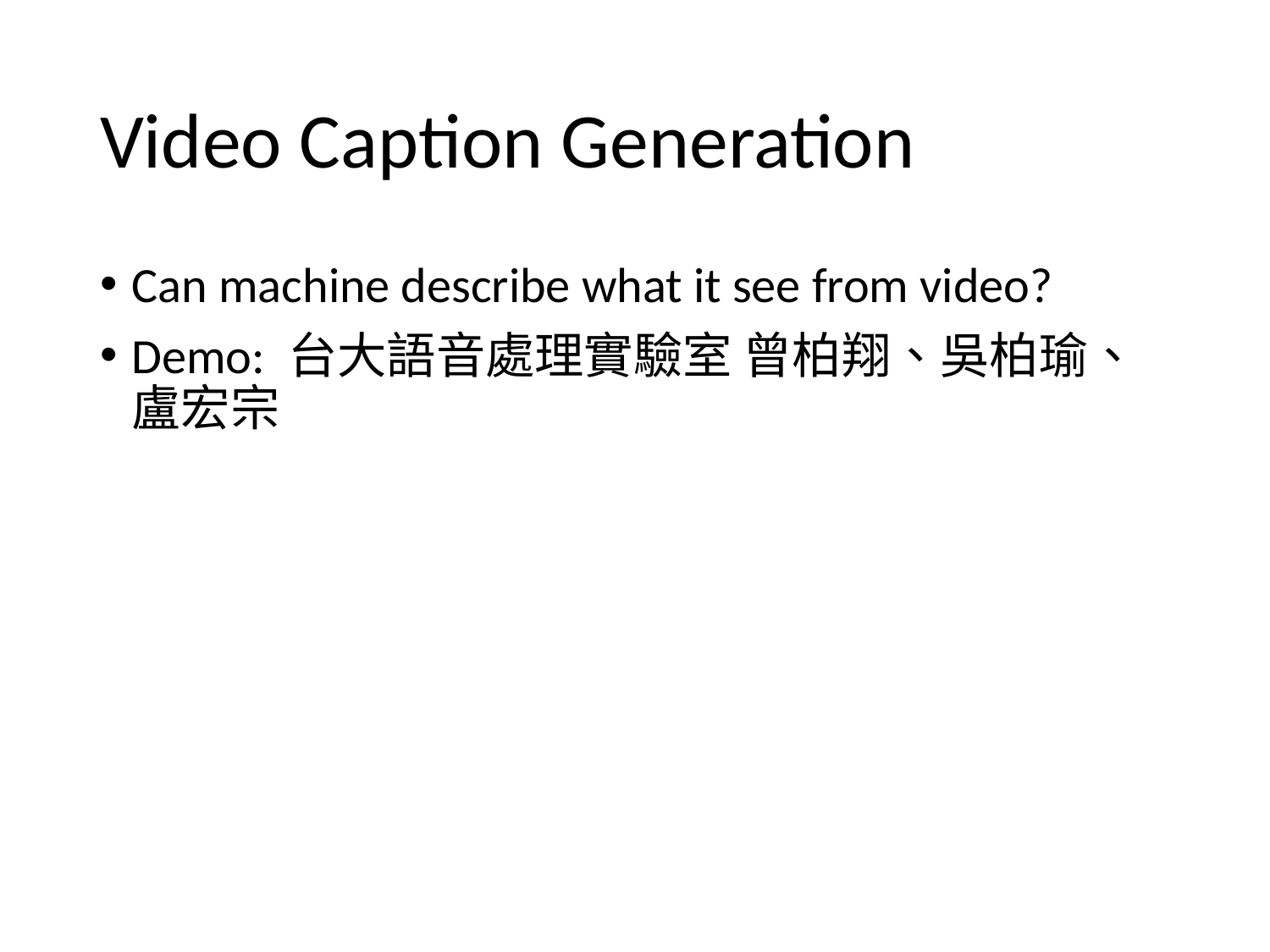

# Video Caption Generation
Can machine describe what it see from video?
Demo: 台大語音處理實驗室 曾柏翔、吳柏瑜、盧宏宗